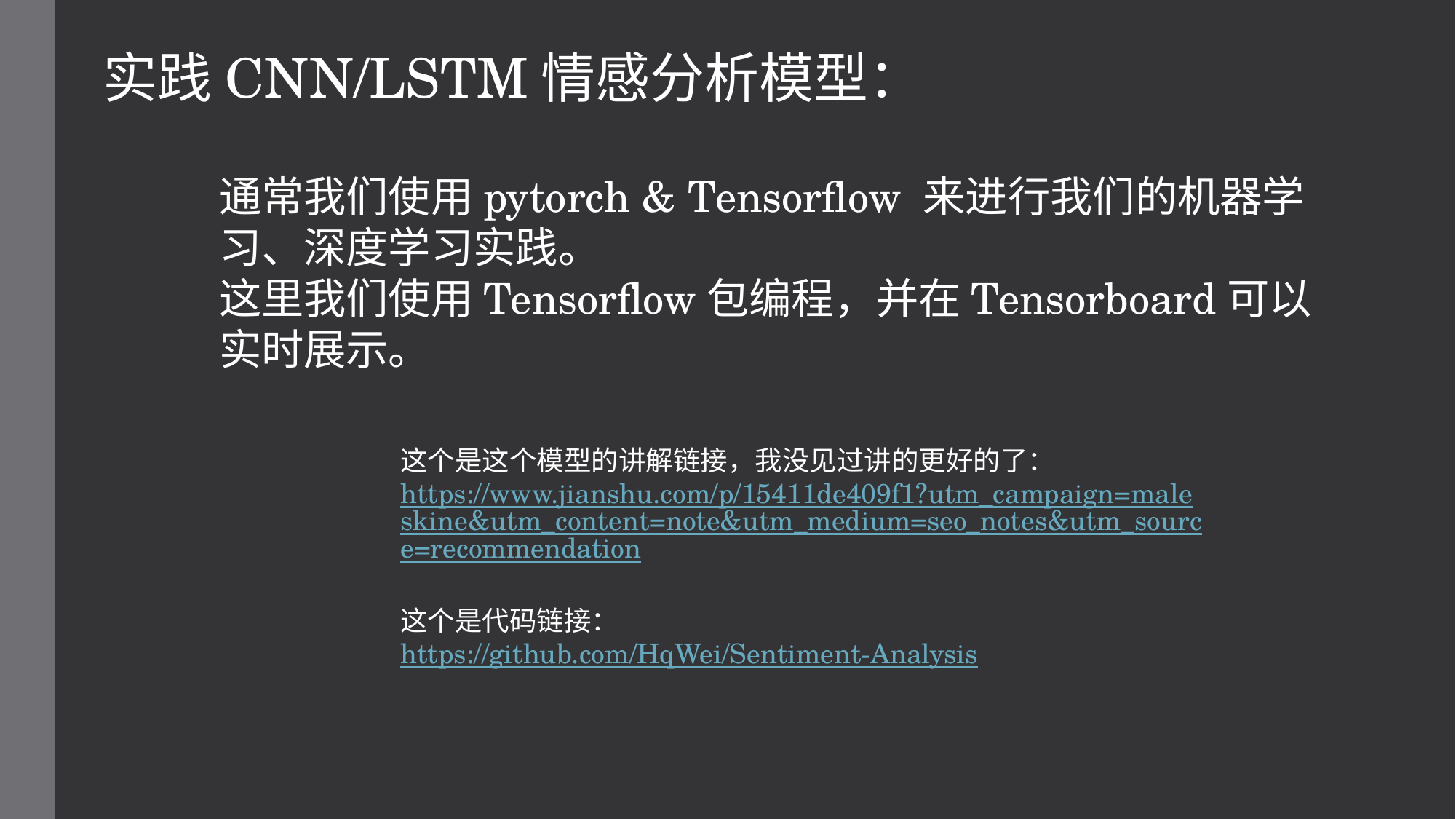

实践CNN/LSTM情感分析模型：
通常我们使用pytorch & Tensorflow 来进行我们的机器学习、深度学习实践。
这里我们使用Tensorflow包编程，并在Tensorboard可以实时展示。
这个是这个模型的讲解链接，我没见过讲的更好的了：https://www.jianshu.com/p/15411de409f1?utm_campaign=maleskine&utm_content=note&utm_medium=seo_notes&utm_source=recommendation

这个是代码链接：
https://github.com/HqWei/Sentiment-Analysis